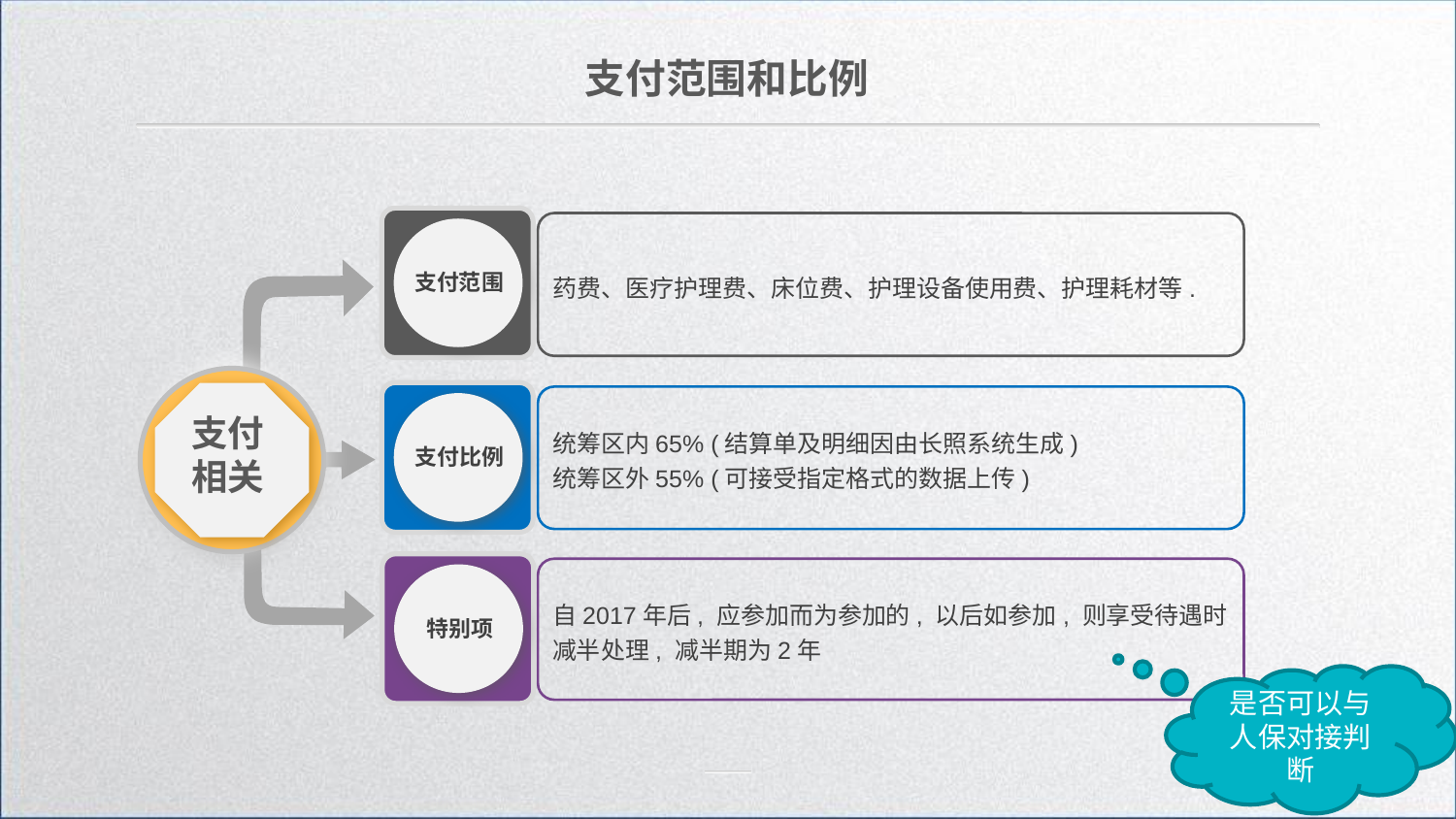

支付范围和比例

药费、医疗护理费、床位费、护理设备使用费、护理耗材等.

支付范围

统筹区内65% (结算单及明细因由长照系统生成)
统筹区外55% (可接受指定格式的数据上传)

支付
相关
支付比例

自2017年后, 应参加而为参加的, 以后如参加, 则享受待遇时减半处理, 减半期为2年
特别项
是否可以与人保对接判断